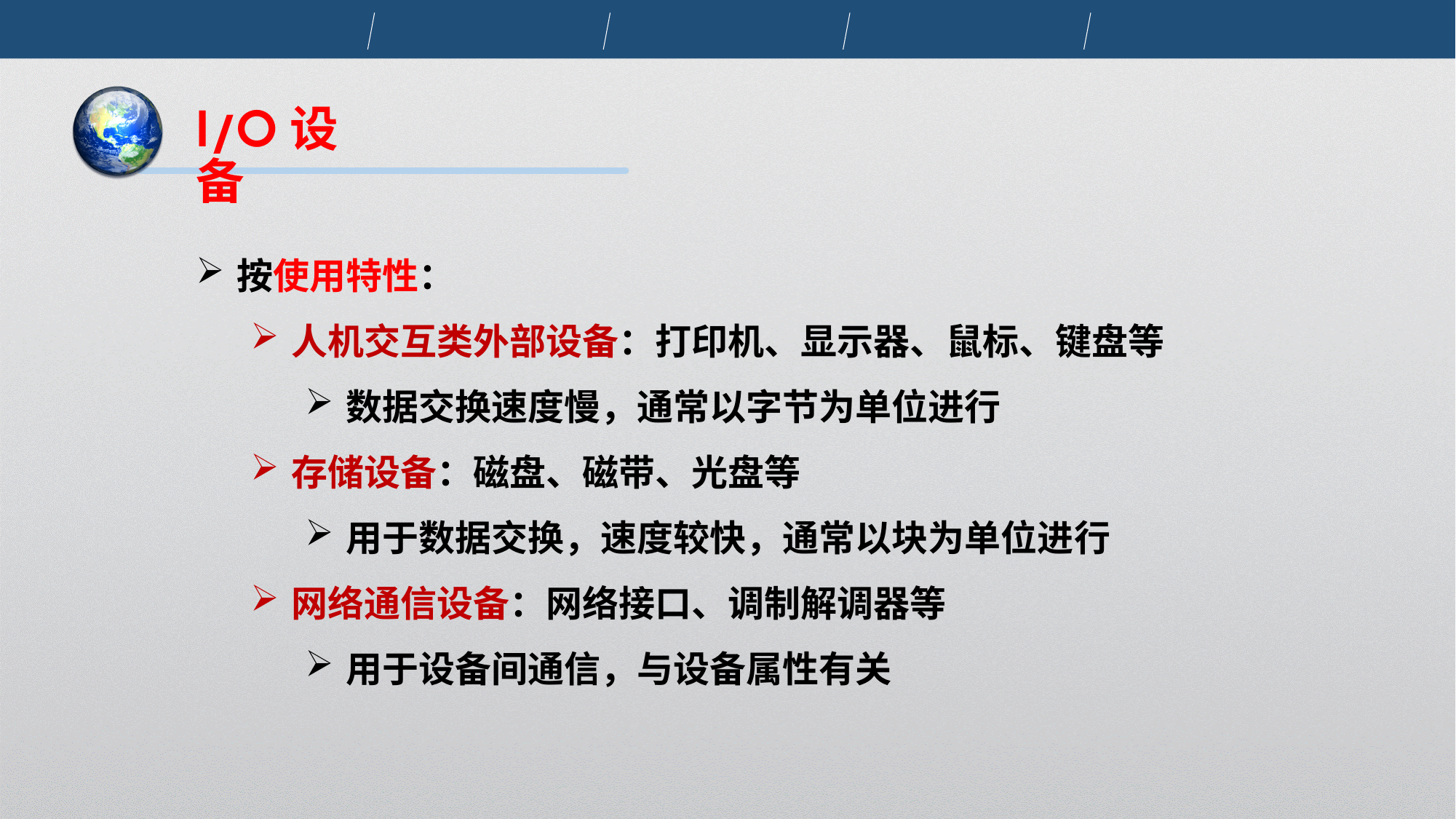

I/O设备
按使用特性：
人机交互类外部设备：打印机、显示器、鼠标、键盘等
数据交换速度慢，通常以字节为单位进行
存储设备：磁盘、磁带、光盘等
用于数据交换，速度较快，通常以块为单位进行
网络通信设备：网络接口、调制解调器等
用于设备间通信，与设备属性有关